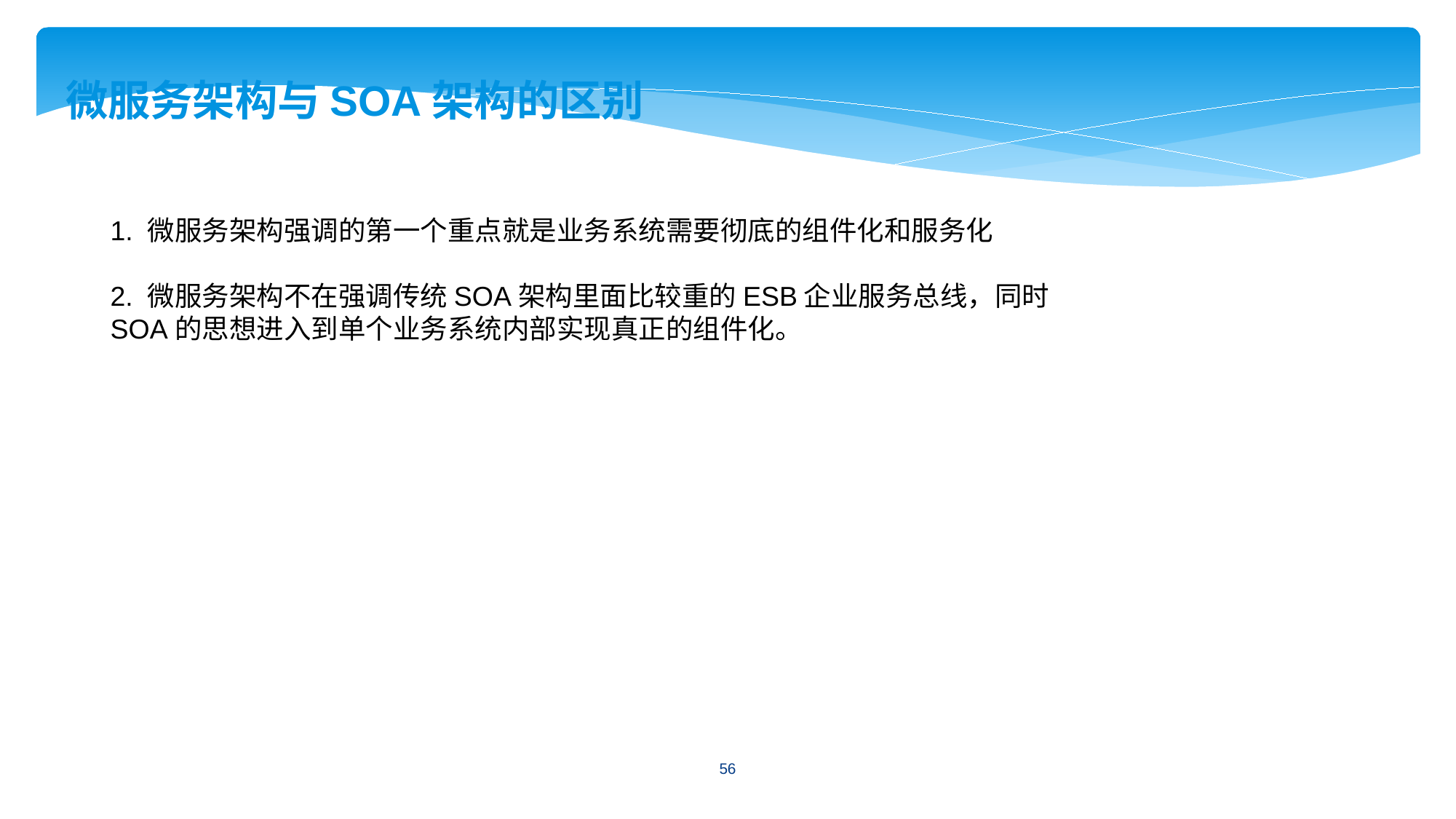

微服务架构与SOA架构的区别
1. 微服务架构强调的第一个重点就是业务系统需要彻底的组件化和服务化
2. 微服务架构不在强调传统SOA架构里面比较重的ESB企业服务总线，同时SOA的思想进入到单个业务系统内部实现真正的组件化。
56